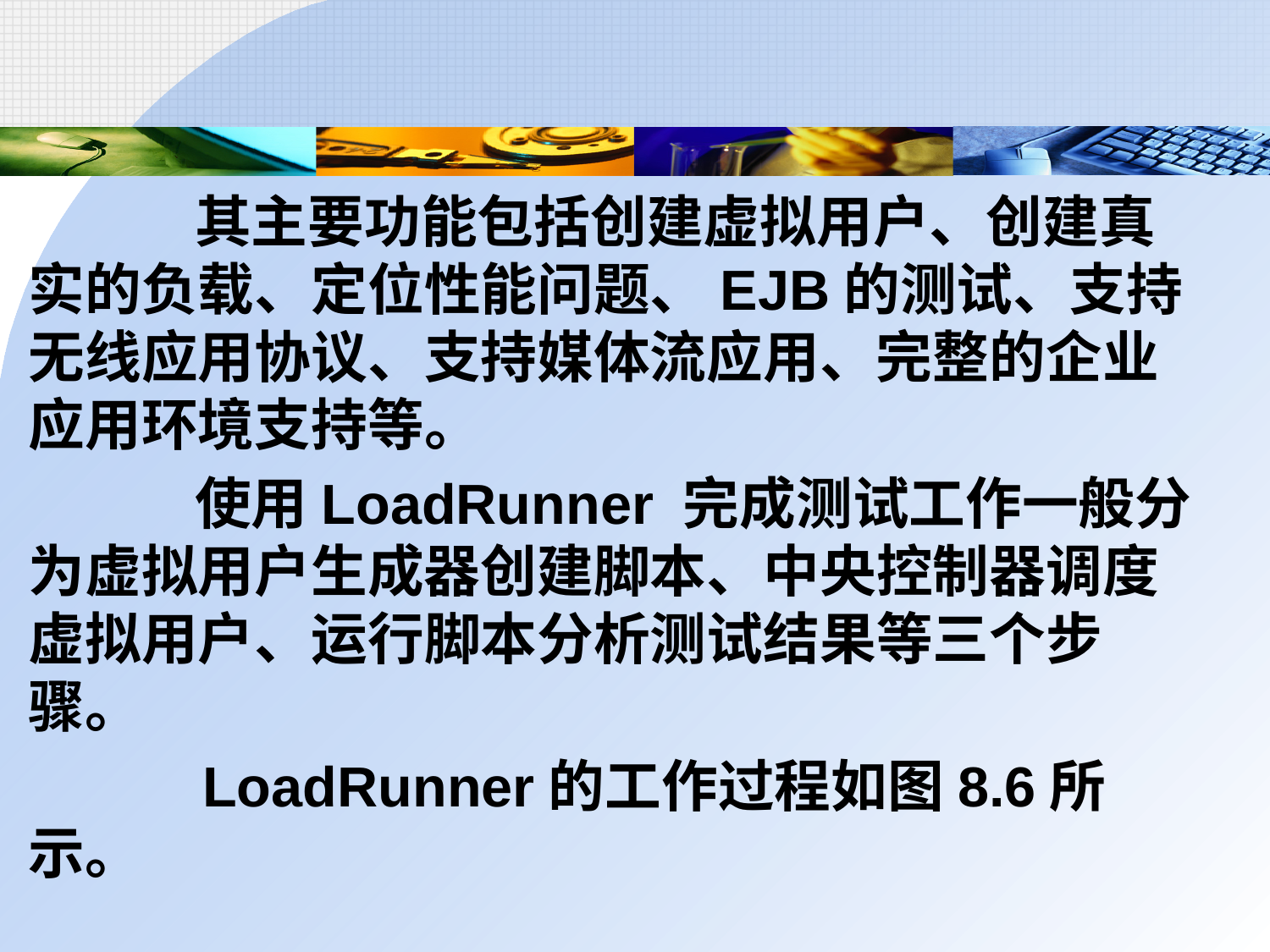

其主要功能包括创建虚拟用户、创建真实的负载、定位性能问题、EJB的测试、支持无线应用协议、支持媒体流应用、完整的企业应用环境支持等。
		  使用LoadRunner 完成测试工作一般分为虚拟用户生成器创建脚本、中央控制器调度虚拟用户、运行脚本分析测试结果等三个步骤。
		   LoadRunner的工作过程如图8.6所示。